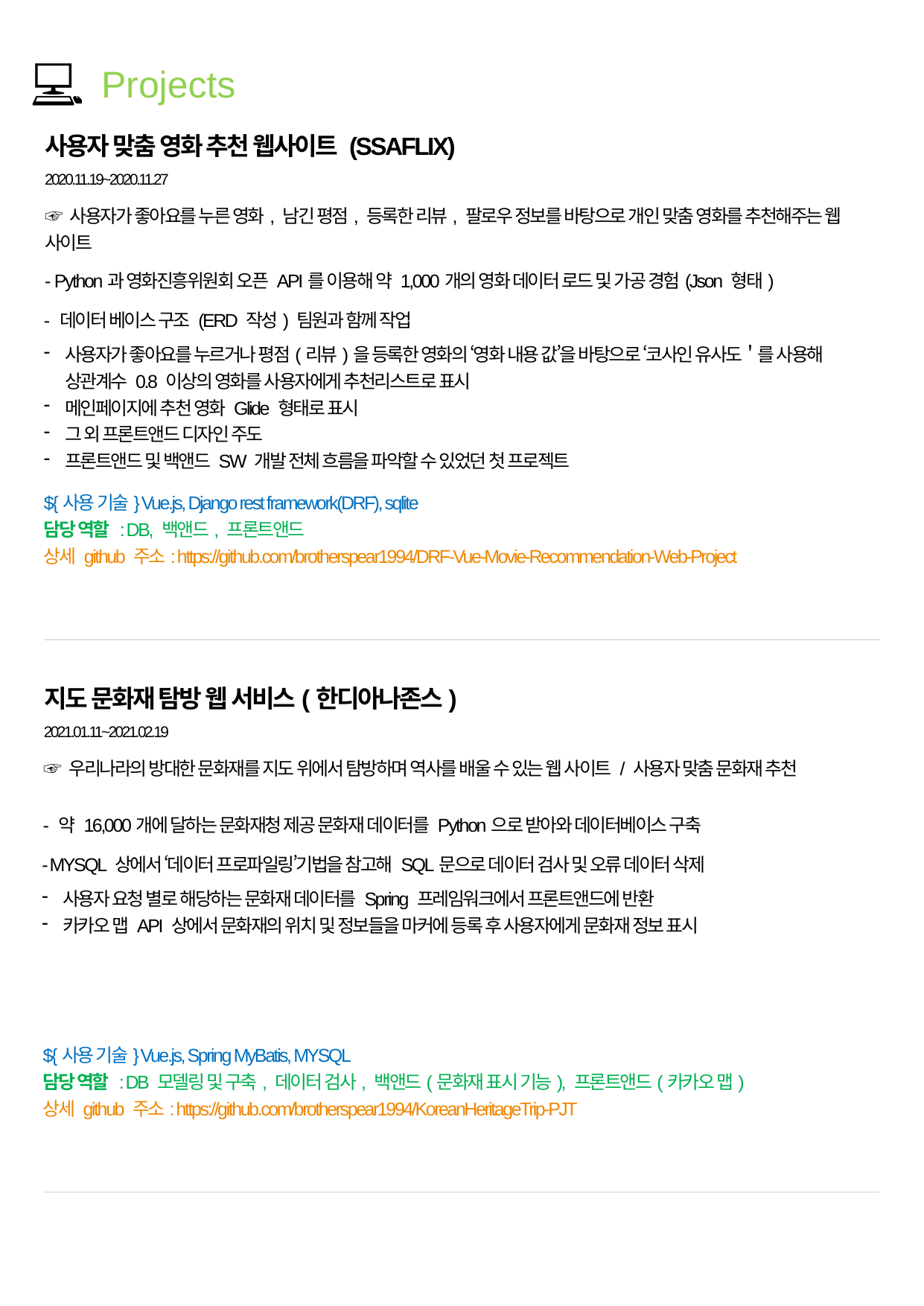

💻 Projects
사용자 맞춤 영화 추천 웹사이트 (SSAFLIX)
2020.11.19~2020.11.27
☞ 사용자가 좋아요를 누른 영화, 남긴 평점, 등록한 리뷰, 팔로우 정보를 바탕으로 개인 맞춤 영화를 추천해주는 웹 사이트

- Python과 영화진흥위원회 오픈 API를 이용해 약 1,000개의 영화 데이터 로드 및 가공 경험(Json 형태)
- 데이터 베이스 구조 (ERD 작성) 팀원과 함께 작업
사용자가 좋아요를 누르거나 평점(리뷰)을 등록한 영화의 ‘영화 내용 값’을 바탕으로 ‘코사인 유사도＇를 사용해   상관계수 0.8 이상의 영화를 사용자에게 추천리스트로 표시
메인페이지에 추천 영화 Glide 형태로 표시
그 외 프론트앤드 디자인 주도
프론트앤드 및 백앤드 SW 개발 전체 흐름을 파악할 수 있었던 첫 프로젝트
${사용 기술} Vue.js, Django rest framework(DRF), sqlite
담당 역할 : DB, 백앤드, 프론트앤드
상세 github 주소: https://github.com/brotherspear1994/DRF-Vue-Movie-Recommendation-Web-Project

지도 문화재 탐방 웹 서비스(한디아나존스)
2021.01.11~2021.02.19
☞ 우리나라의 방대한 문화재를 지도 위에서 탐방하며 역사를 배울 수 있는 웹 사이트 / 사용자 맞춤 문화재 추천

- 약 16,000개에 달하는 문화재청 제공 문화재 데이터를 Python으로 받아와 데이터베이스 구축
- MYSQL 상에서 ‘데이터 프로파일링’기법을 참고해 SQL문으로 데이터 검사 및 오류 데이터 삭제
사용자 요청 별로 해당하는 문화재 데이터를 Spring 프레임워크에서 프론트앤드에 반환
카카오 맵 API 상에서 문화재의 위치 및 정보들을 마커에 등록 후 사용자에게 문화재 정보 표시
${사용 기술} Vue.js, Spring MyBatis, MYSQL
담당 역할 : DB 모델링 및 구축, 데이터 검사, 백앤드(문화재 표시 기능), 프론트앤드(카카오 맵)
상세 github 주소: https://github.com/brotherspear1994/KoreanHeritageTrip-PJT